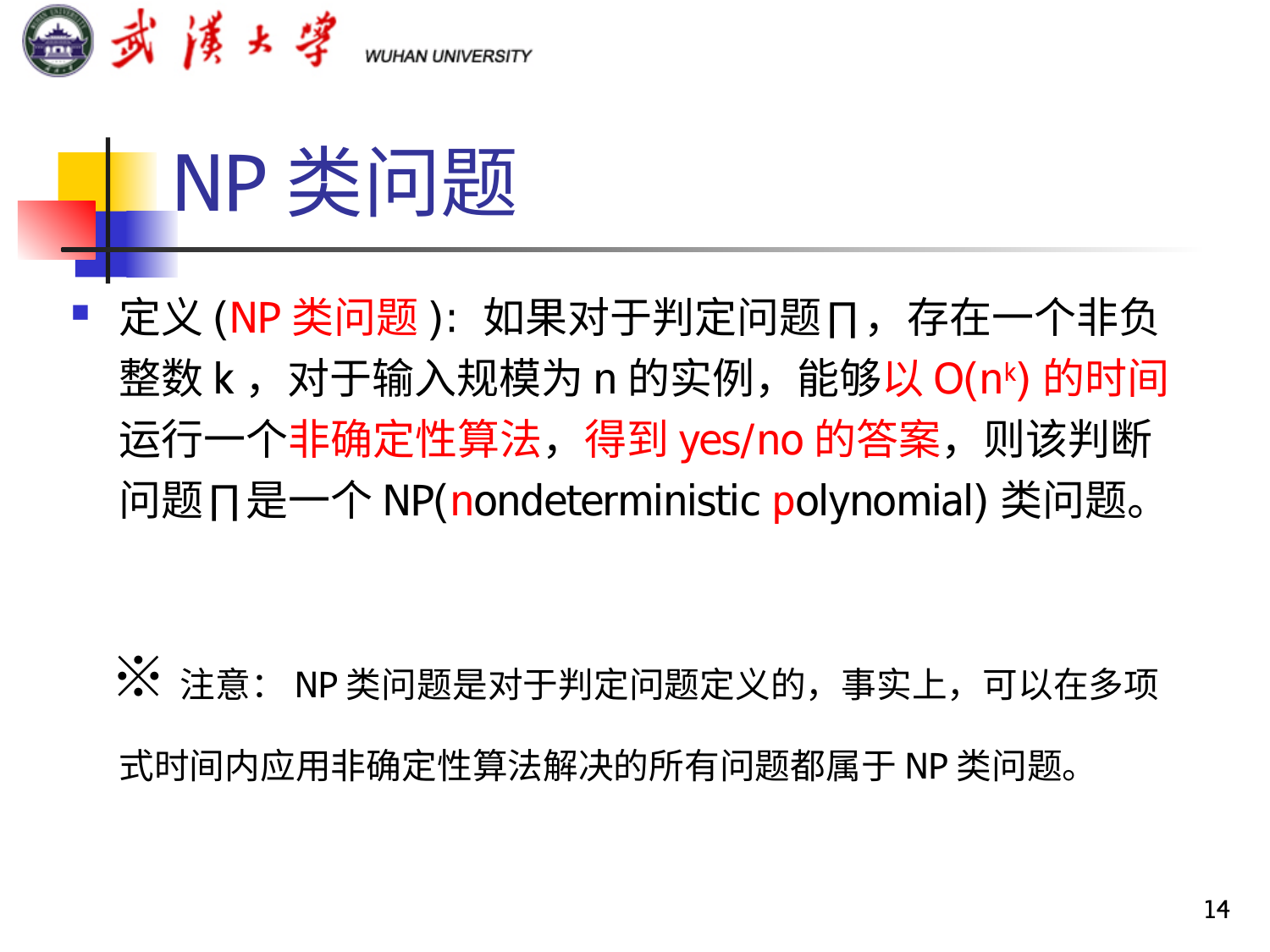

# NP类问题
定义(NP类问题): 如果对于判定问题∏，存在一个非负整数k，对于输入规模为n的实例，能够以O(nk)的时间运行一个非确定性算法，得到yes/no的答案，则该判断问题∏是一个NP(nondeterministic polynomial)类问题。

     ※注意：NP类问题是对于判定问题定义的，事实上，可以在多项式时间内应用非确定性算法解决的所有问题都属于NP类问题。
14